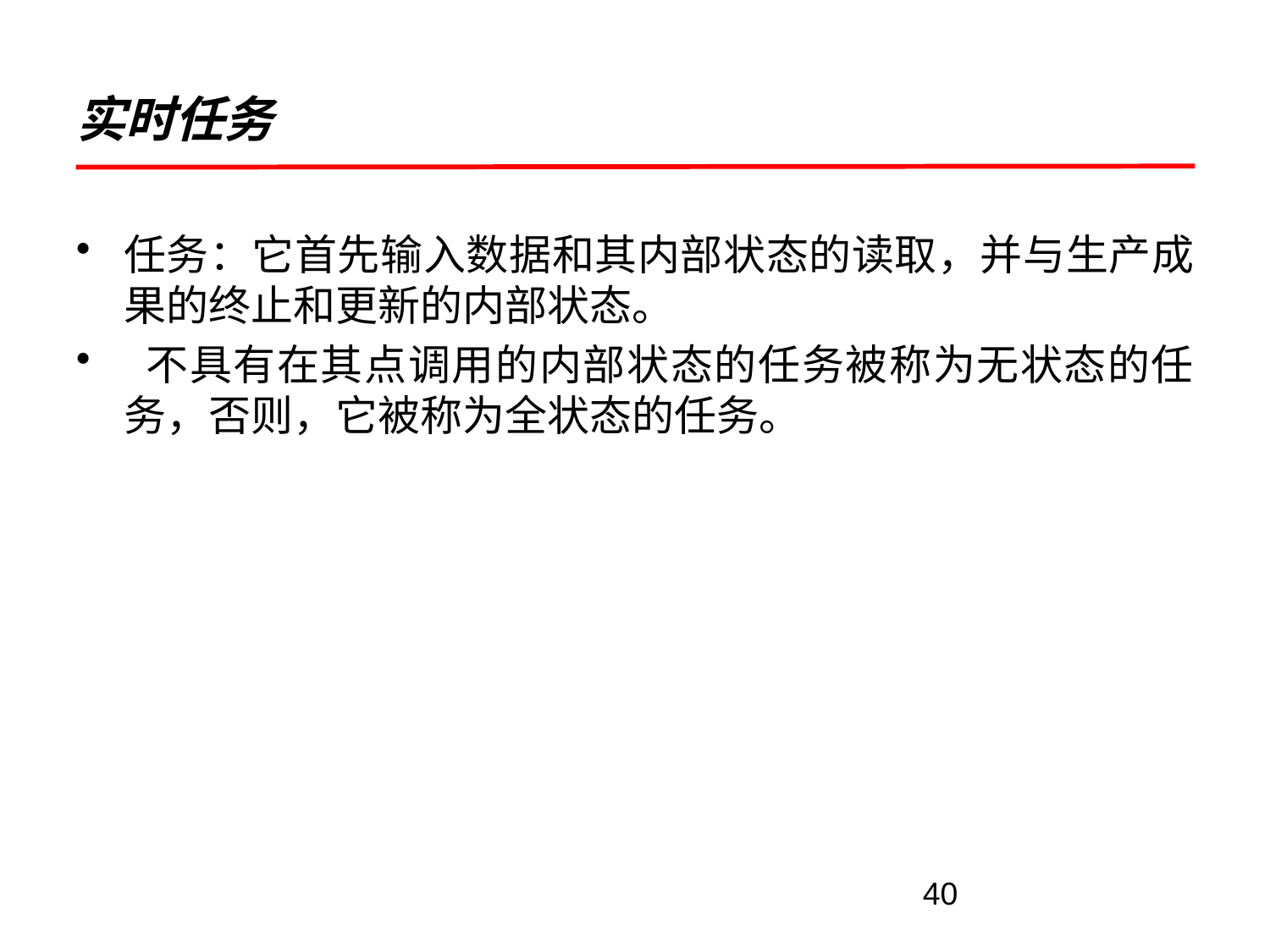

# 实时任务
任务：它首先输入数据和其内部状态的读取，并与生产成果的终止和更新的内部状态。
 不具有在其点调用的内部状态的任务被称为无状态的任务，否则，它被称为全状态的任务。
40